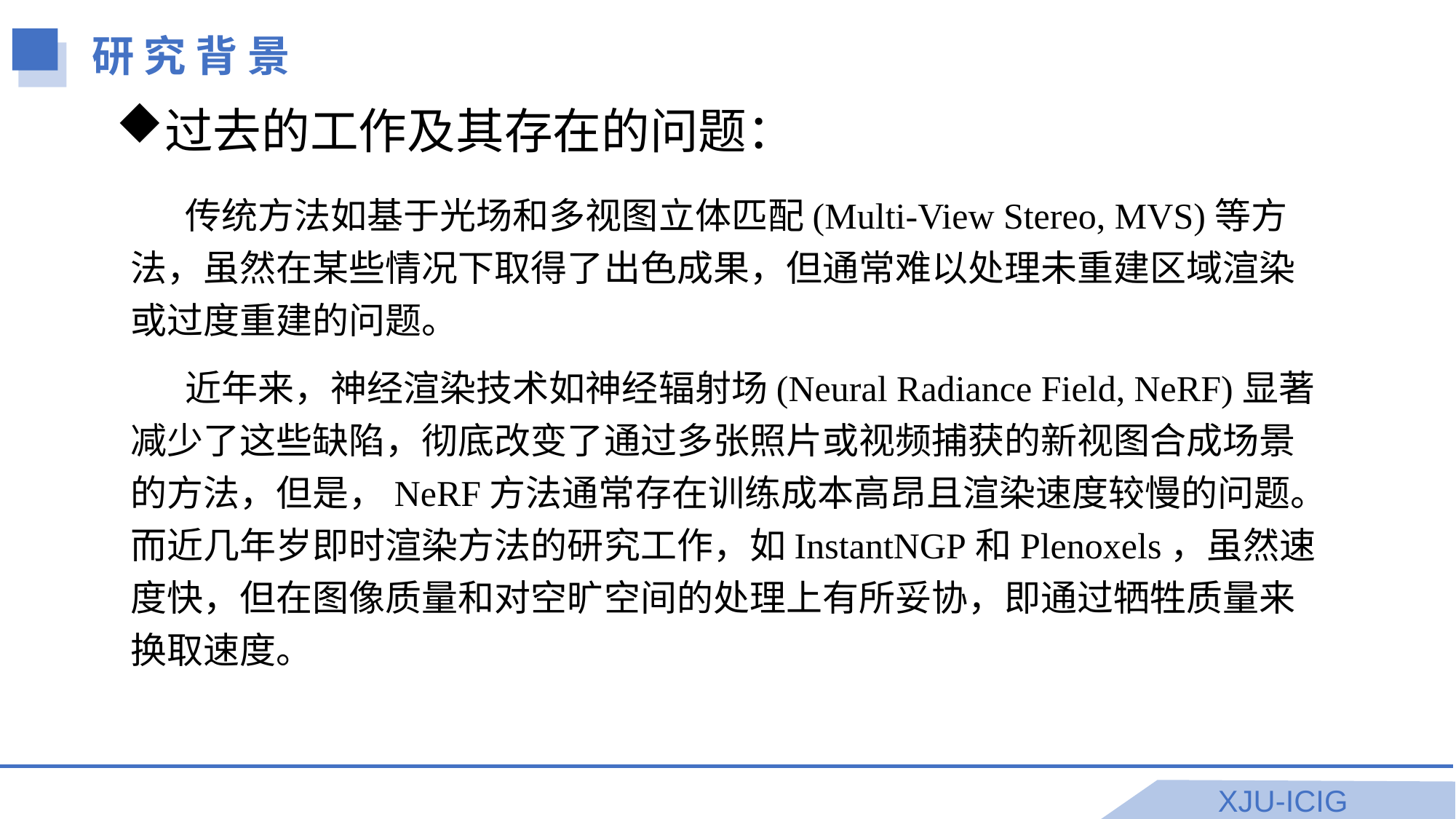

研 究 背 景

过去的工作及其存在的问题：
传统方法如基于光场和多视图立体匹配(Multi-View Stereo, MVS)等方法，虽然在某些情况下取得了出色成果，但通常难以处理未重建区域渲染或过度重建的问题。
近年来，神经渲染技术如神经辐射场(Neural Radiance Field, NeRF)显著减少了这些缺陷，彻底改变了通过多张照片或视频捕获的新视图合成场景的方法，但是，NeRF方法通常存在训练成本高昂且渲染速度较慢的问题。而近几年岁即时渲染方法的研究工作，如InstantNGP和Plenoxels，虽然速度快，但在图像质量和对空旷空间的处理上有所妥协，即通过牺牲质量来换取速度。
XJU-ICIG